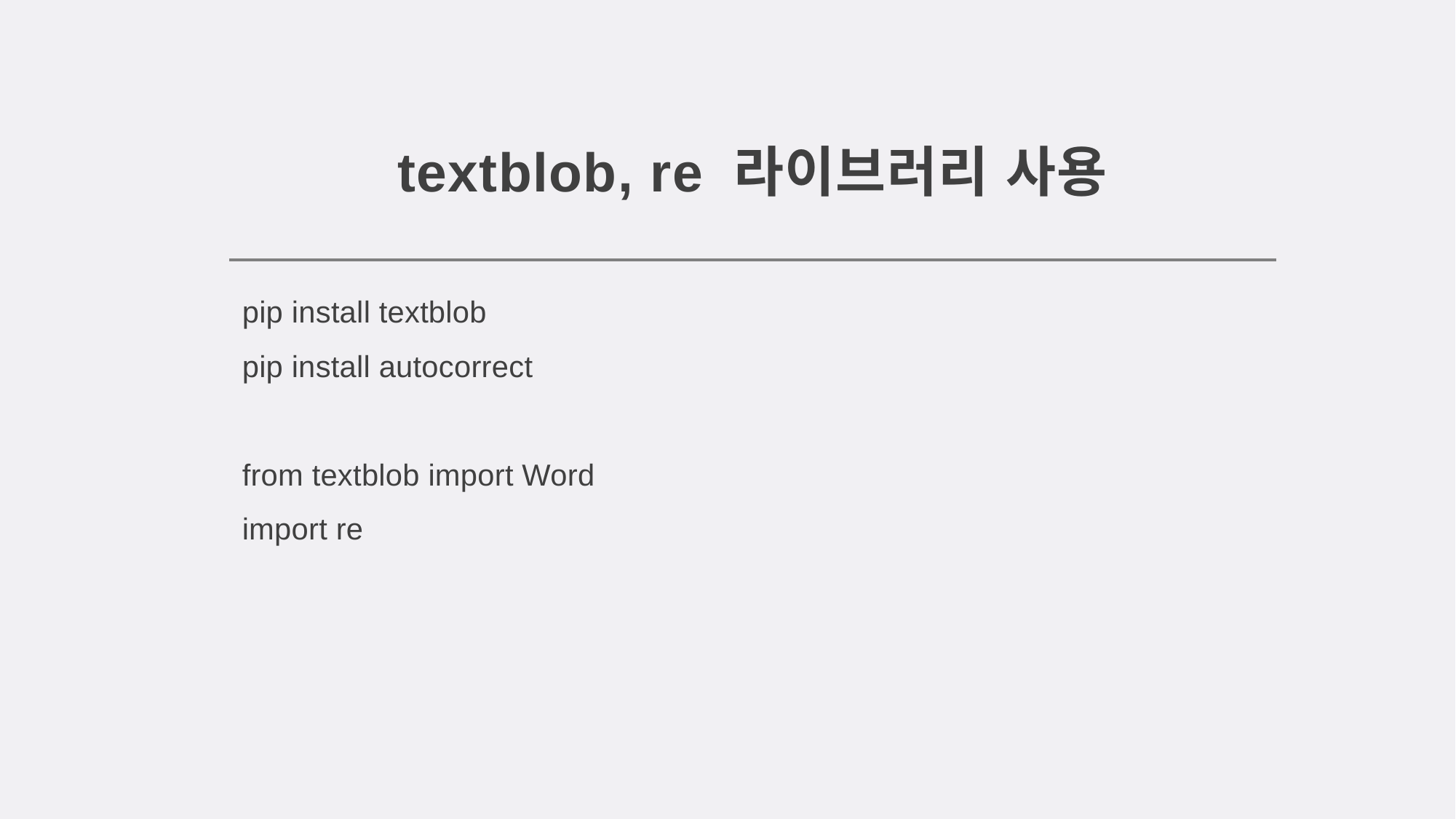

# textblob, re 라이브러리 사용
pip install textblob
pip install autocorrect

from textblob import Word
import re